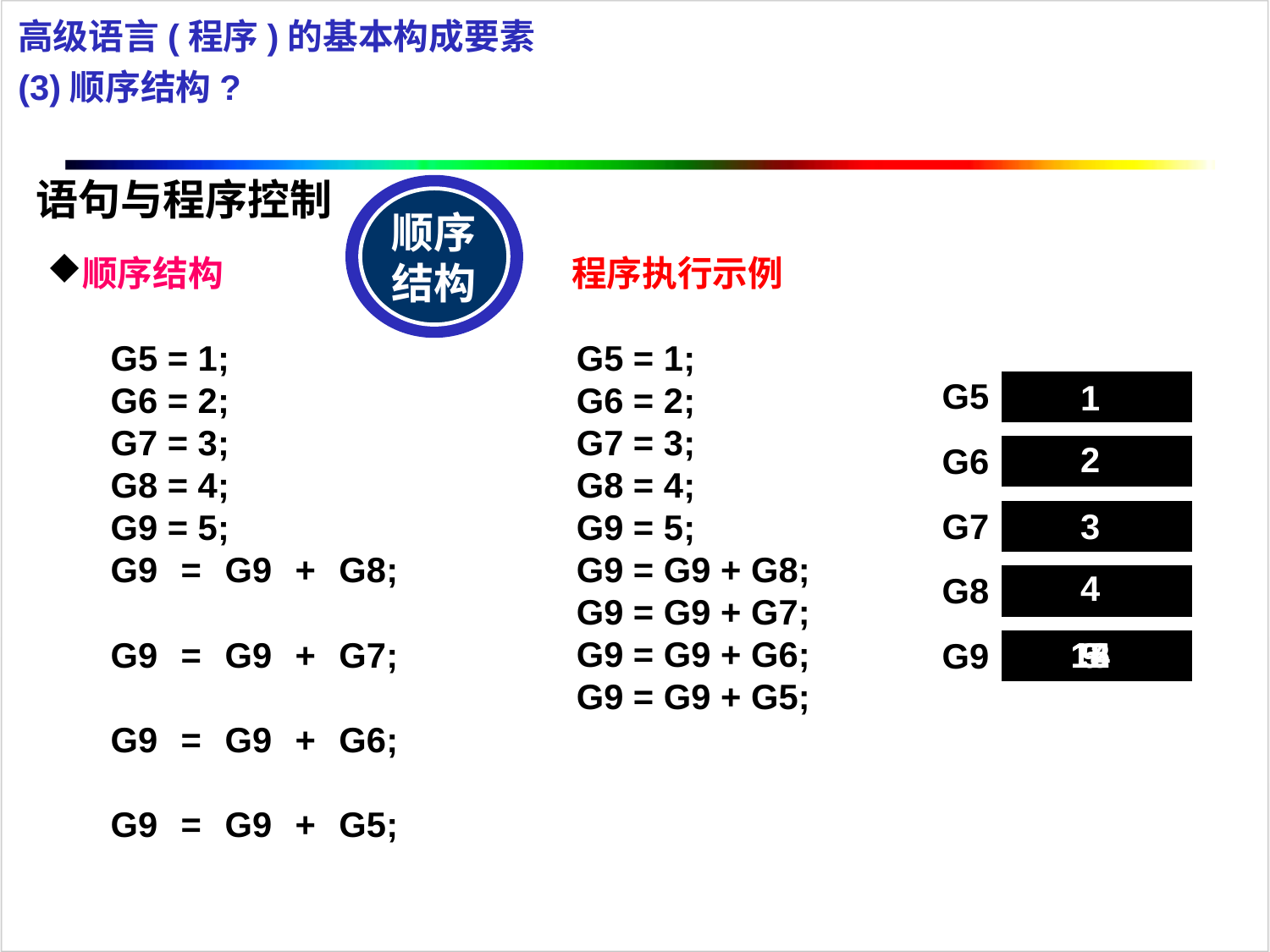

高级语言(程序)的基本构成要素
(3)顺序结构?
语句与程序控制

顺序结构
顺序结构

G5 = 1;
G6 = 2;
G7 = 3;
G8 = 4;
G9 = 5;
G9 = G9 + G8;
G9 = G9 + G7;
G9 = G9 + G6;
G9 = G9 + G5;
程序执行示例
G5 = 1;
G6 = 2;
G7 = 3;
G8 = 4;
G9 = 5;
G9 = G9 + G8;
G9 = G9 + G7;
G9 = G9 + G6;
G9 = G9 + G5;
G5

1
2
G6

G7

3
4
G8

12
14
15
5
9
G9